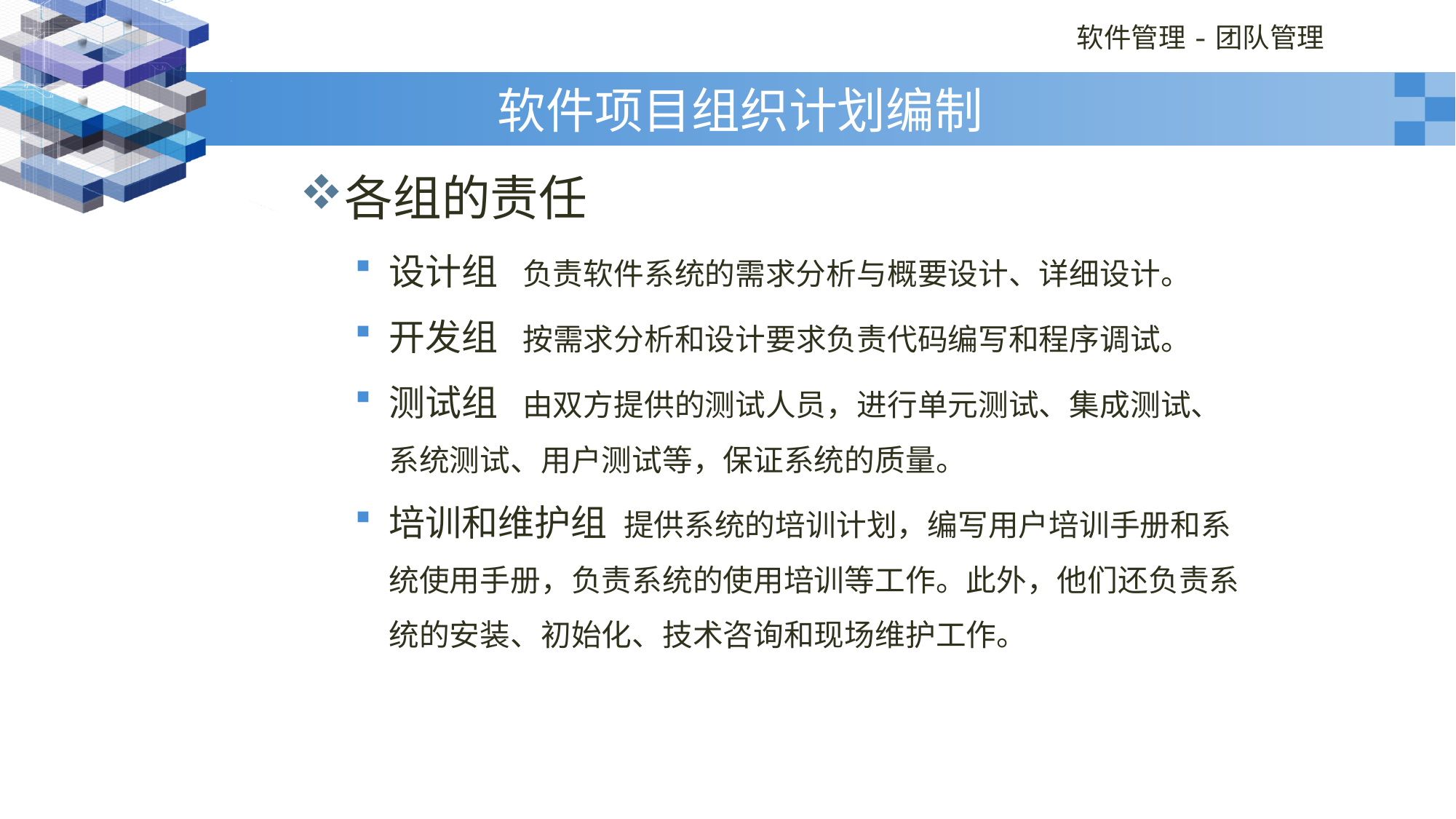

# 软件项目组织计划编制
各组的责任
设计组   负责软件系统的需求分析与概要设计、详细设计。
开发组   按需求分析和设计要求负责代码编写和程序调试。
测试组   由双方提供的测试人员，进行单元测试、集成测试、系统测试、用户测试等，保证系统的质量。
培训和维护组  提供系统的培训计划，编写用户培训手册和系统使用手册，负责系统的使用培训等工作。此外，他们还负责系统的安装、初始化、技术咨询和现场维护工作。